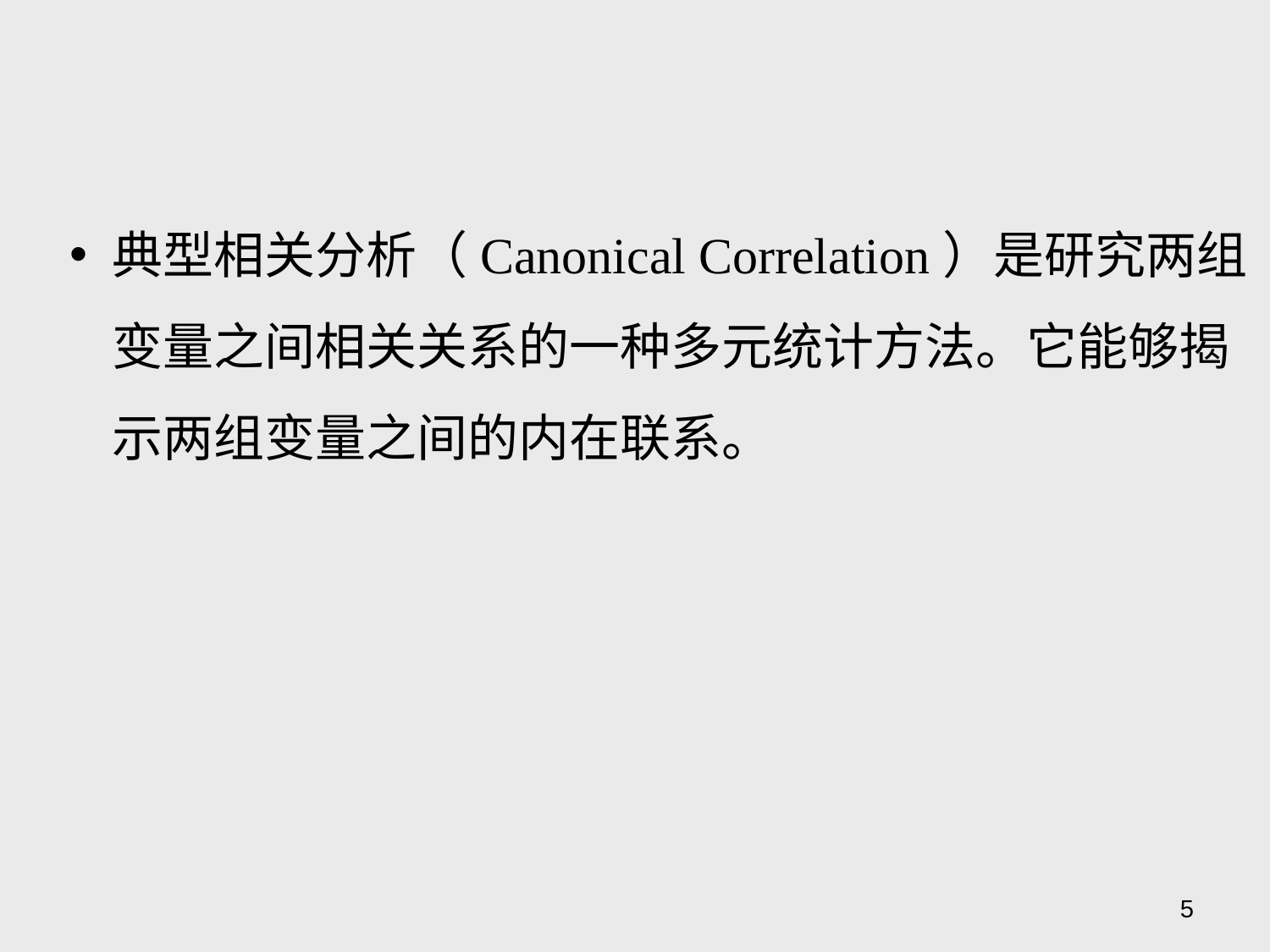

典型相关分析（Canonical Correlation）是研究两组变量之间相关关系的一种多元统计方法。它能够揭示两组变量之间的内在联系。

5